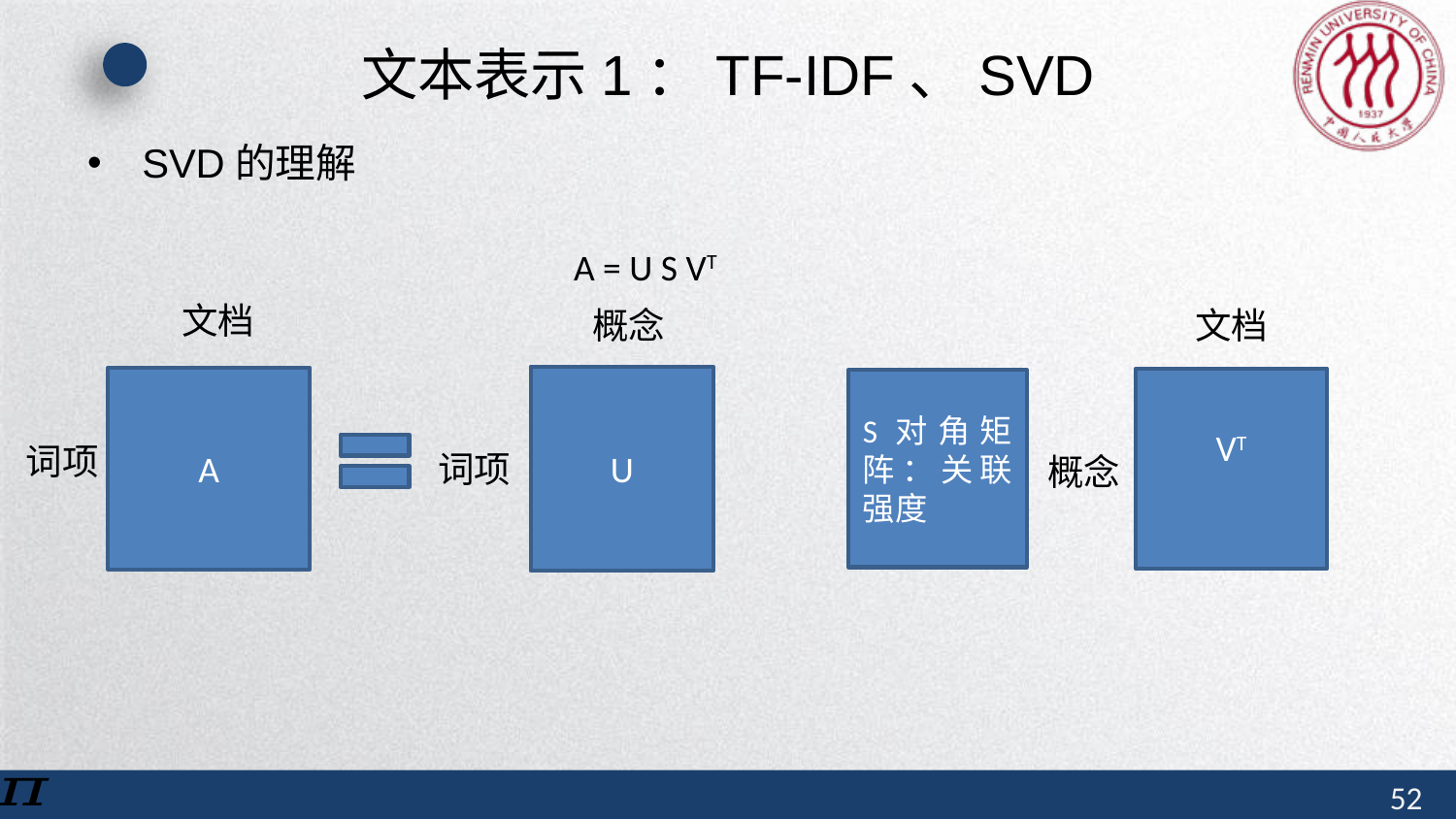

# 文本表示1：TF-IDF、SVD
SVD的理解
A = U S VT
文档
概念
文档
U
A
VT

S对角矩阵：关联强度

词项
词项
概念